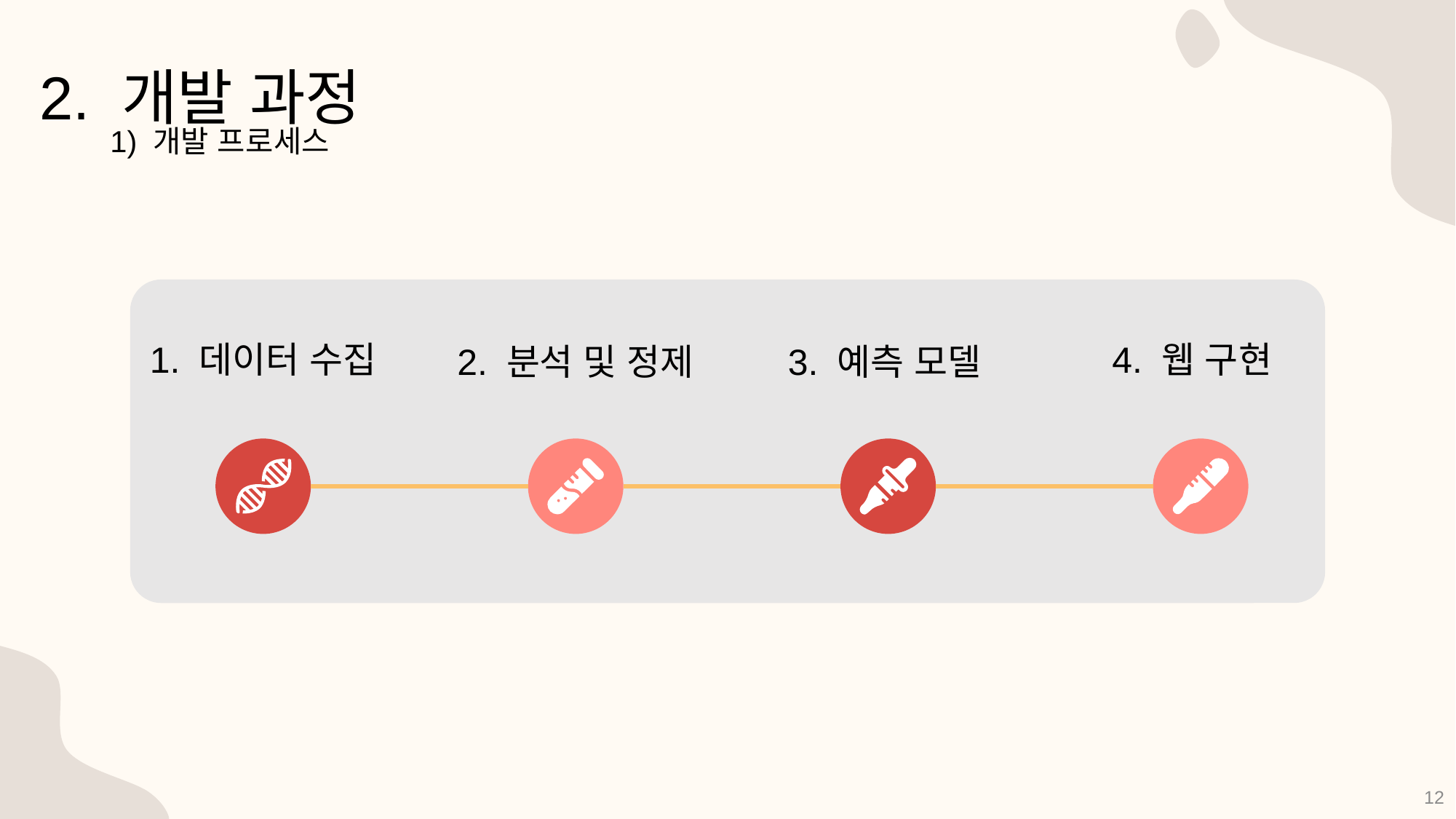

2. 개발 과정
1) 개발 프로세스

4. 웹 구현
1. 데이터 수집
2. 분석 및 정제
3. 예측 모델

12